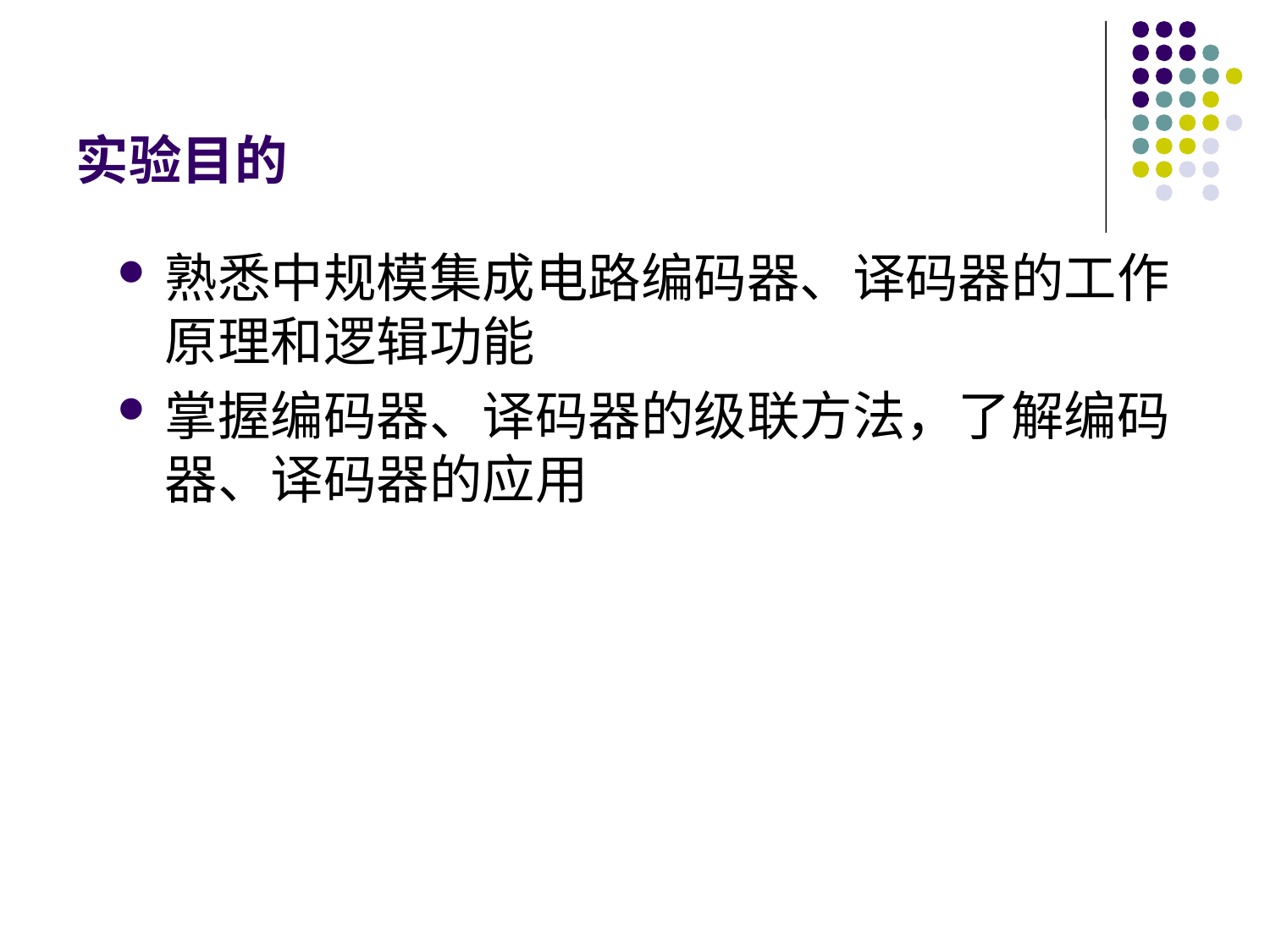

实验目的
熟悉中规模集成电路编码器、译码器的工作原理和逻辑功能
掌握编码器、译码器的级联方法，了解编码器、译码器的应用